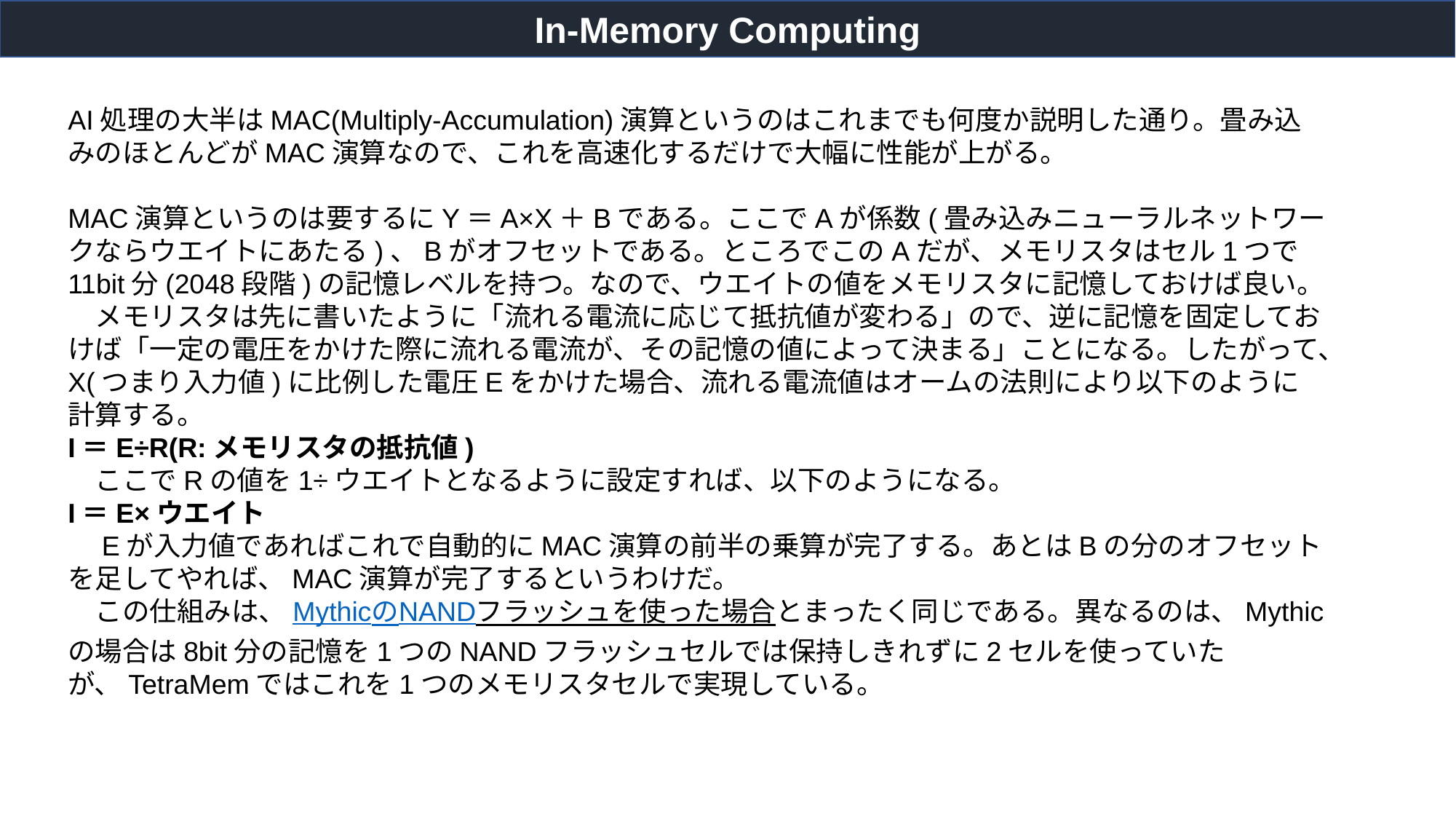

In-Memory Computing
AI処理の大半はMAC(Multiply-Accumulation)演算というのはこれまでも何度か説明した通り。畳み込みのほとんどがMAC演算なので、これを高速化するだけで大幅に性能が上がる。

MAC演算というのは要するにY＝A×X＋Bである。ここでAが係数(畳み込みニューラルネットワークならウエイトにあたる)、Bがオフセットである。ところでこのAだが、メモリスタはセル1つで11bit分(2048段階)の記憶レベルを持つ。なので、ウエイトの値をメモリスタに記憶しておけば良い。
　メモリスタは先に書いたように「流れる電流に応じて抵抗値が変わる」ので、逆に記憶を固定しておけば「一定の電圧をかけた際に流れる電流が、その記憶の値によって決まる」ことになる。したがって、X(つまり入力値)に比例した電圧Eをかけた場合、流れる電流値はオームの法則により以下のように計算する。
I＝E÷R(R:メモリスタの抵抗値)
　ここでRの値を1÷ウエイトとなるように設定すれば、以下のようになる。
I＝E×ウエイト
　Eが入力値であればこれで自動的にMAC演算の前半の乗算が完了する。あとはBの分のオフセットを足してやれば、MAC演算が完了するというわけだ。
　この仕組みは、MythicのNANDフラッシュを使った場合とまったく同じである。異なるのは、Mythicの場合は8bit分の記憶を1つのNANDフラッシュセルでは保持しきれずに2セルを使っていたが、TetraMemではこれを1つのメモリスタセルで実現している。